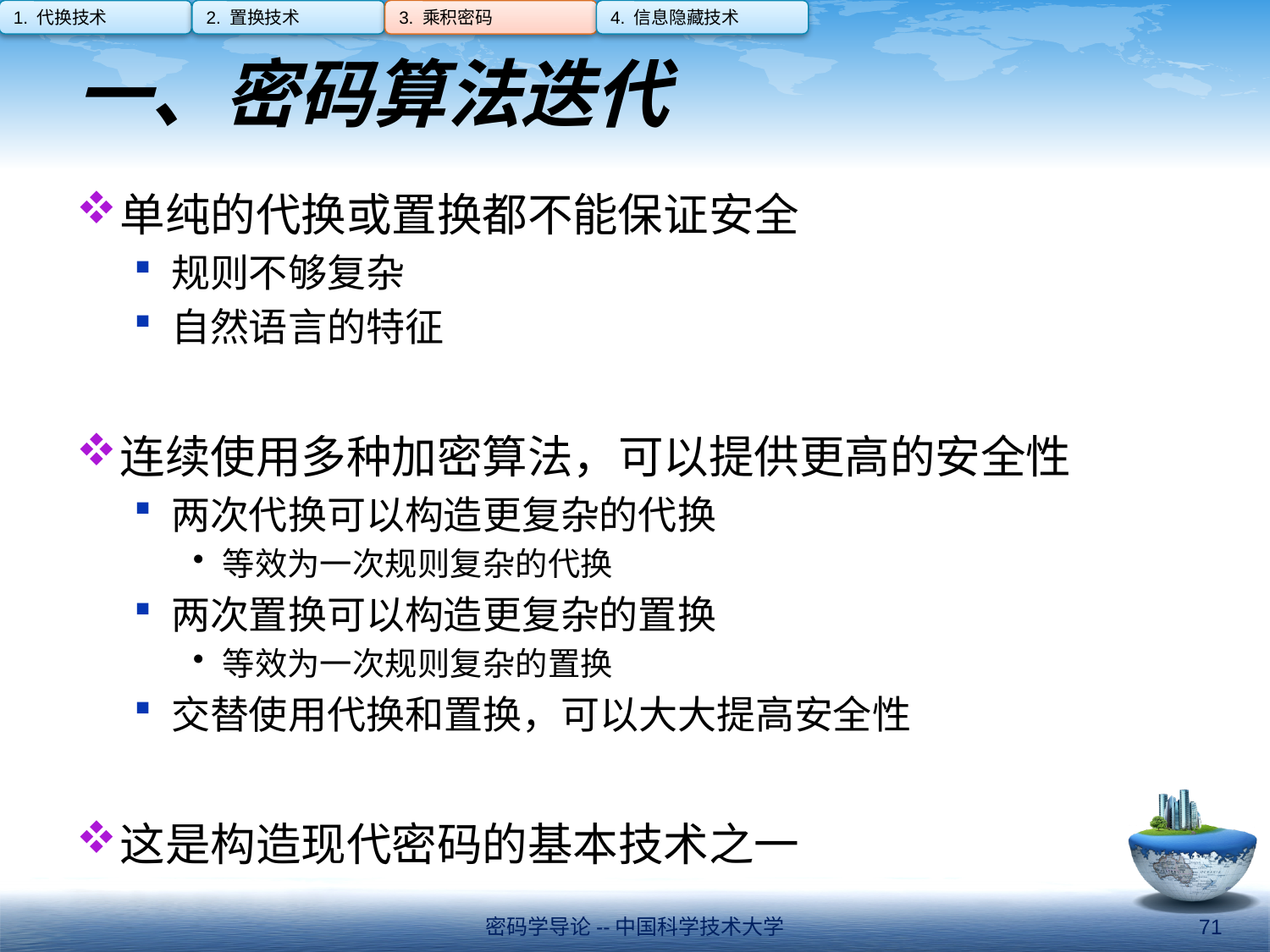

1. 代换技术
2. 置换技术
3. 乘积密码
4. 信息隐藏技术
# 一、密码算法迭代
单纯的代换或置换都不能保证安全
规则不够复杂
自然语言的特征

连续使用多种加密算法，可以提供更高的安全性
两次代换可以构造更复杂的代换
等效为一次规则复杂的代换
两次置换可以构造更复杂的置换
等效为一次规则复杂的置换
交替使用代换和置换，可以大大提高安全性

这是构造现代密码的基本技术之一
密码学导论--中国科学技术大学
71